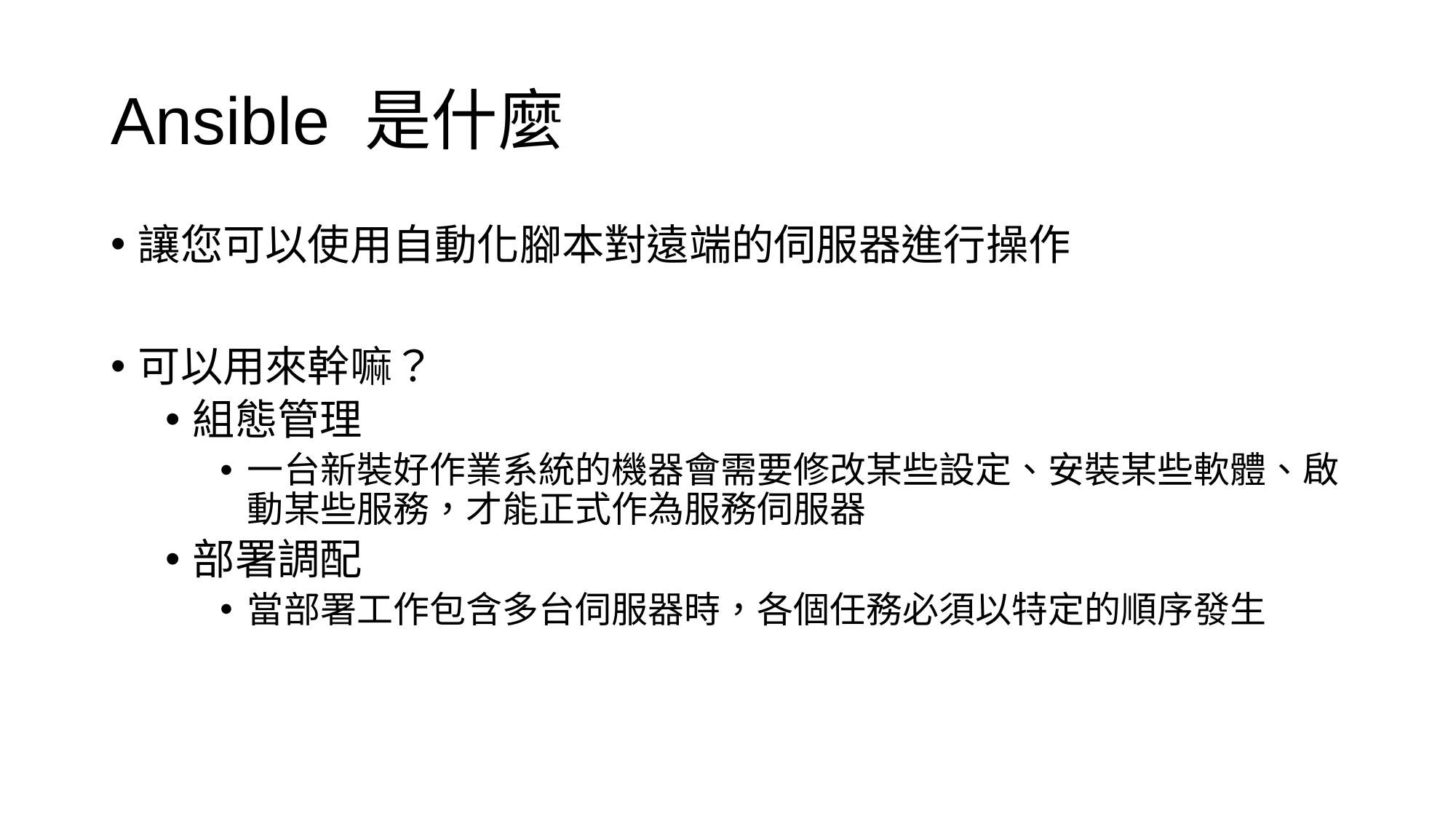

# Ansible 是什麼
讓您可以使用自動化腳本對遠端的伺服器進行操作

可以用來幹嘛？
組態管理
一台新裝好作業系統的機器會需要修改某些設定、安裝某些軟體、啟動某些服務，才能正式作為服務伺服器
部署調配
當部署工作包含多台伺服器時，各個任務必須以特定的順序發生